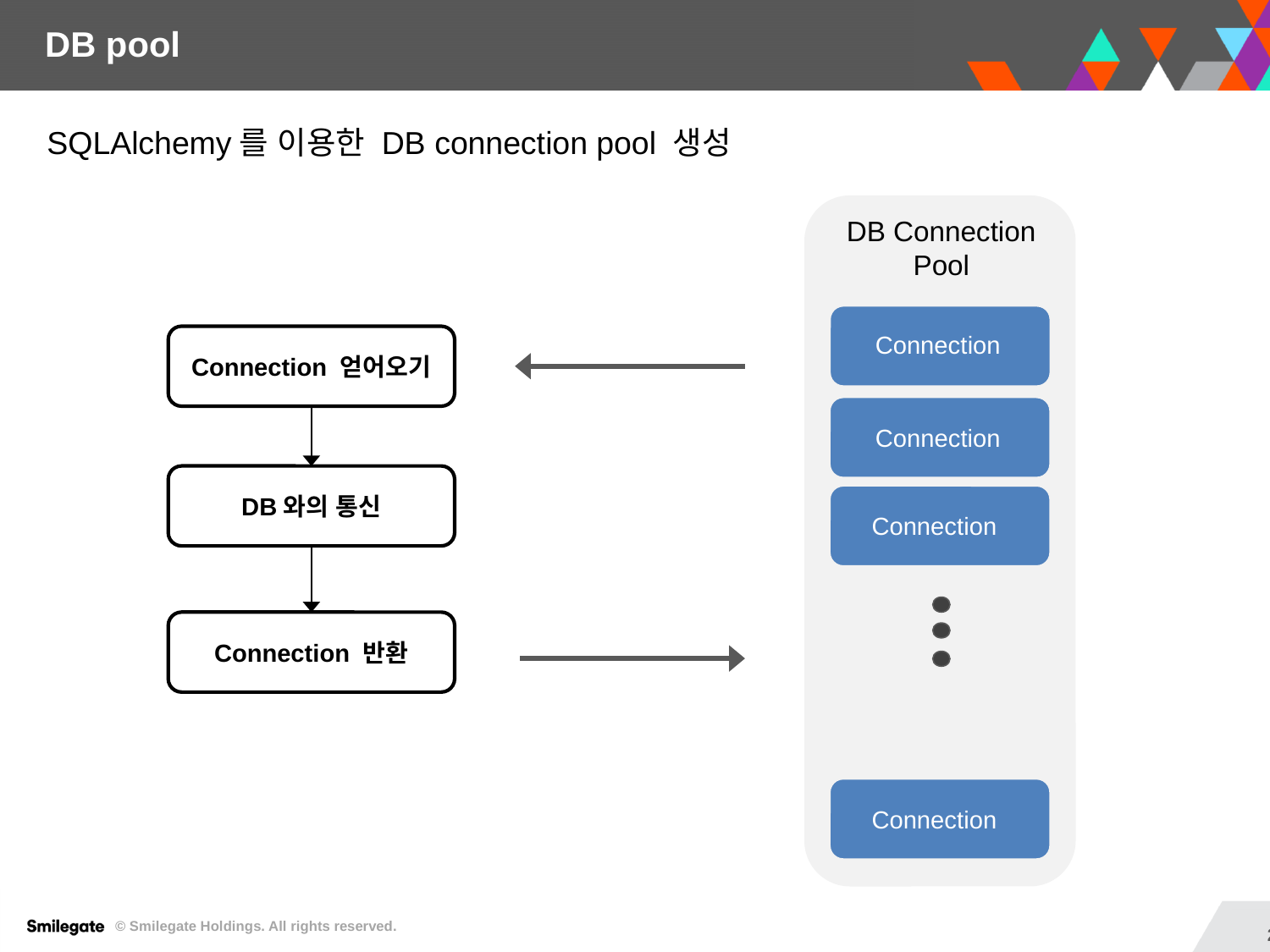

DB pool
SQLAlchemy를 이용한 DB connection pool 생성

DB Connection Pool

Connection
Connection 얻어오기

Connection
DB와의 통신

Connection

Connection 반환

Connection